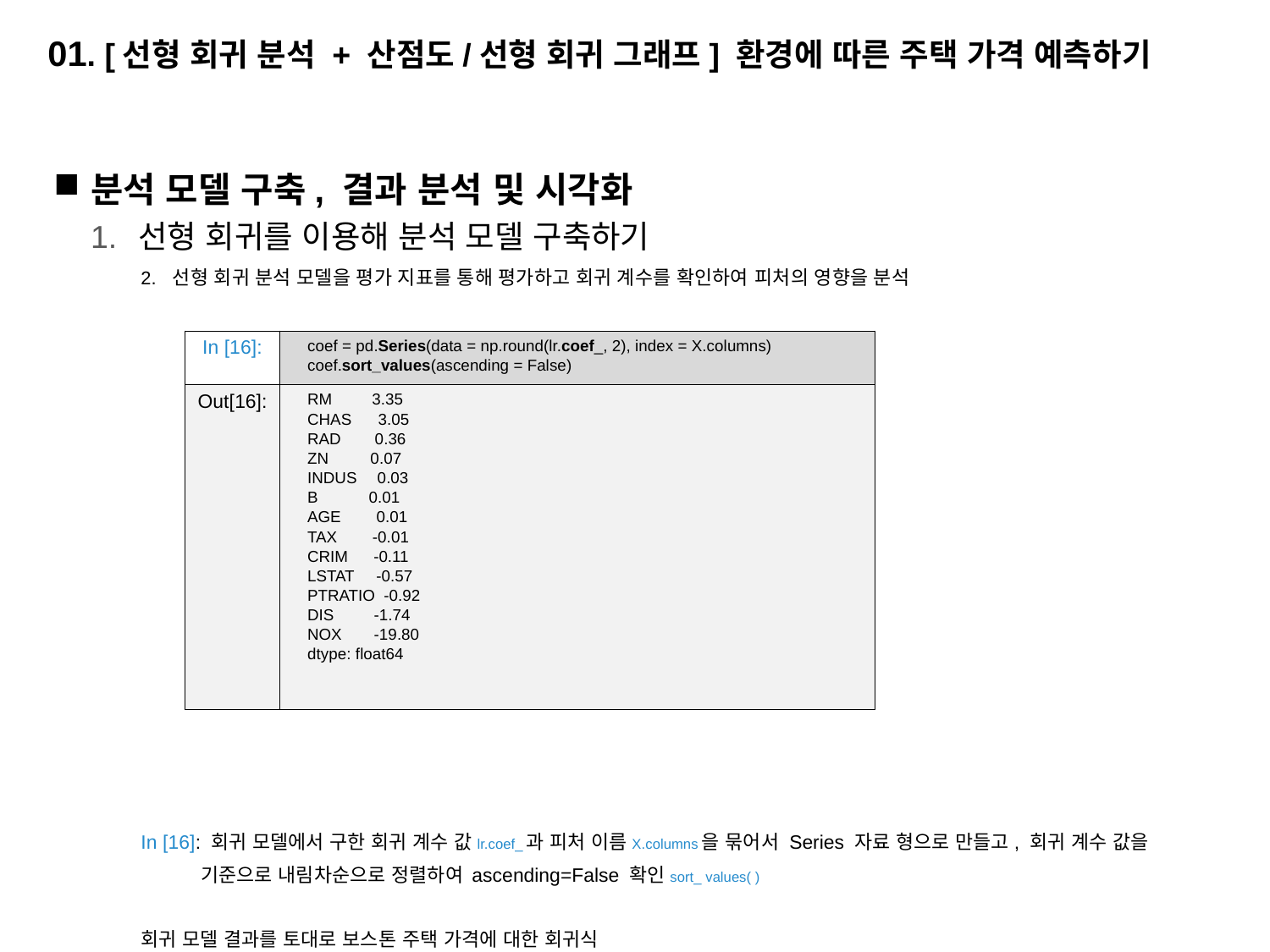

# 01. [선형 회귀 분석 + 산점도/선형 회귀 그래프] 환경에 따른 주택 가격 예측하기
분석 모델 구축, 결과 분석 및 시각화
선형 회귀를 이용해 분석 모델 구축하기
선형 회귀 분석 모델을 평가 지표를 통해 평가하고 회귀 계수를 확인하여 피처의 영향을 분석

In [16]: 회귀 모델에서 구한 회귀 계수 값lr.coef_과 피처 이름X.columns을 묶어서 Series 자료 형으로 만들고, 회귀 계수 값을
          기준으로 내림차순으로 정렬하여 ascending=False 확인sort_ values( )

회귀 모델 결과를 토대로 보스톤 주택 가격에 대한 회귀식
YPRICE = -0.11XCRIM + 0.07XZN + 0.03XINDUS + 3.05XCHAS – 19.80XNOX + 3.35XRM + 0.01XAGE - 1.74XDIS + 0.36XRAD - 0.01XTAX - 0.92XPTRATIO + 0.01XB - 0.57XLSTAT + 41.00

| In [16]: | coef = pd.Series(data = np.round(lr.coef\_, 2), index = X.columns) coef.sort\_values(ascending = False) |
| --- | --- |
| Out[16]: | RM 3.35 CHAS 3.05 RAD 0.36 ZN 0.07 INDUS 0.03 B 0.01 AGE 0.01 TAX -0.01 CRIM -0.11 LSTAT -0.57 PTRATIO -0.92 DIS -1.74 NOX -19.80 dtype: float64 |